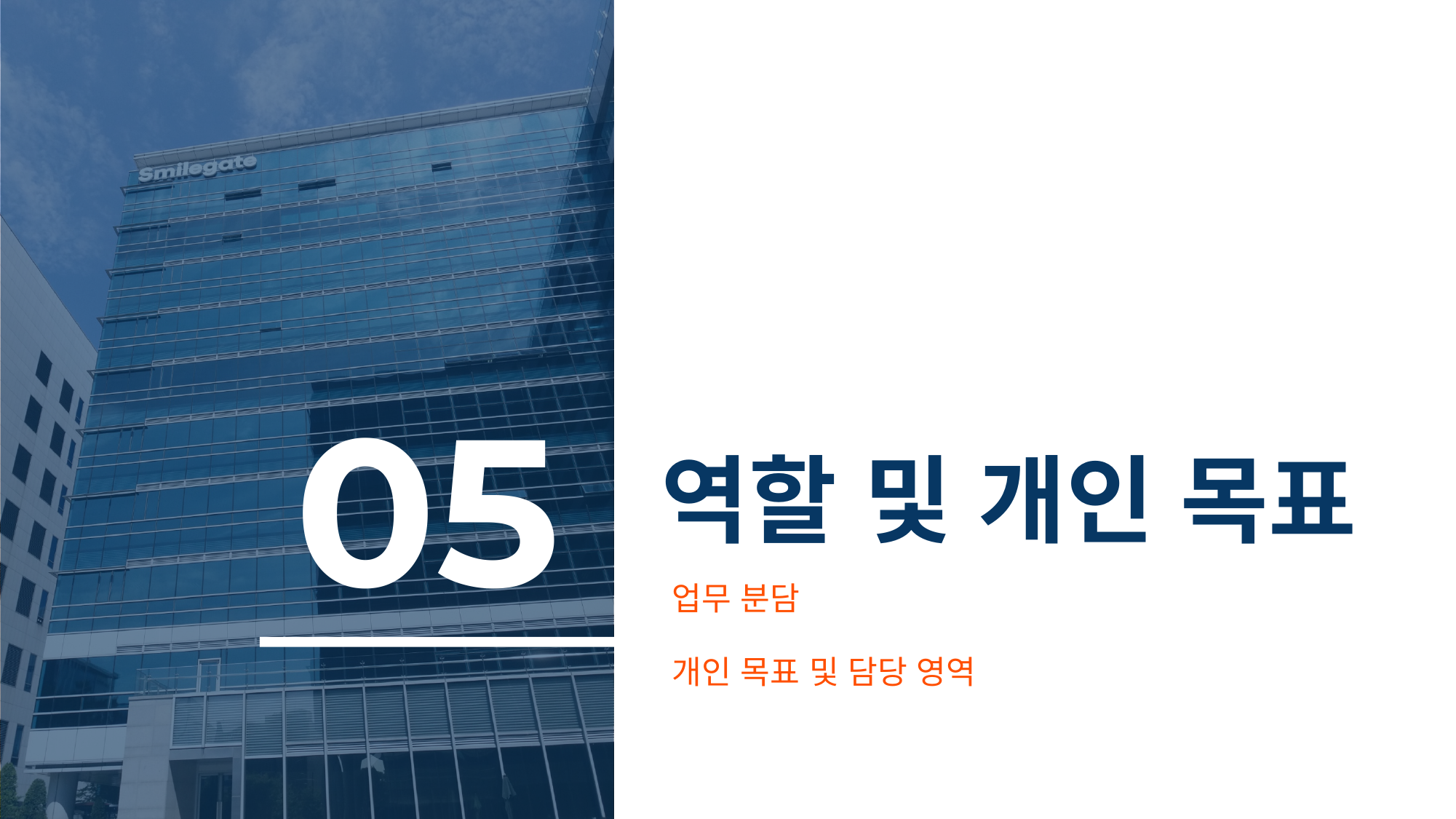

05
# 역할 및 개인 목표
업무 분담

개인 목표 및 담당 영역